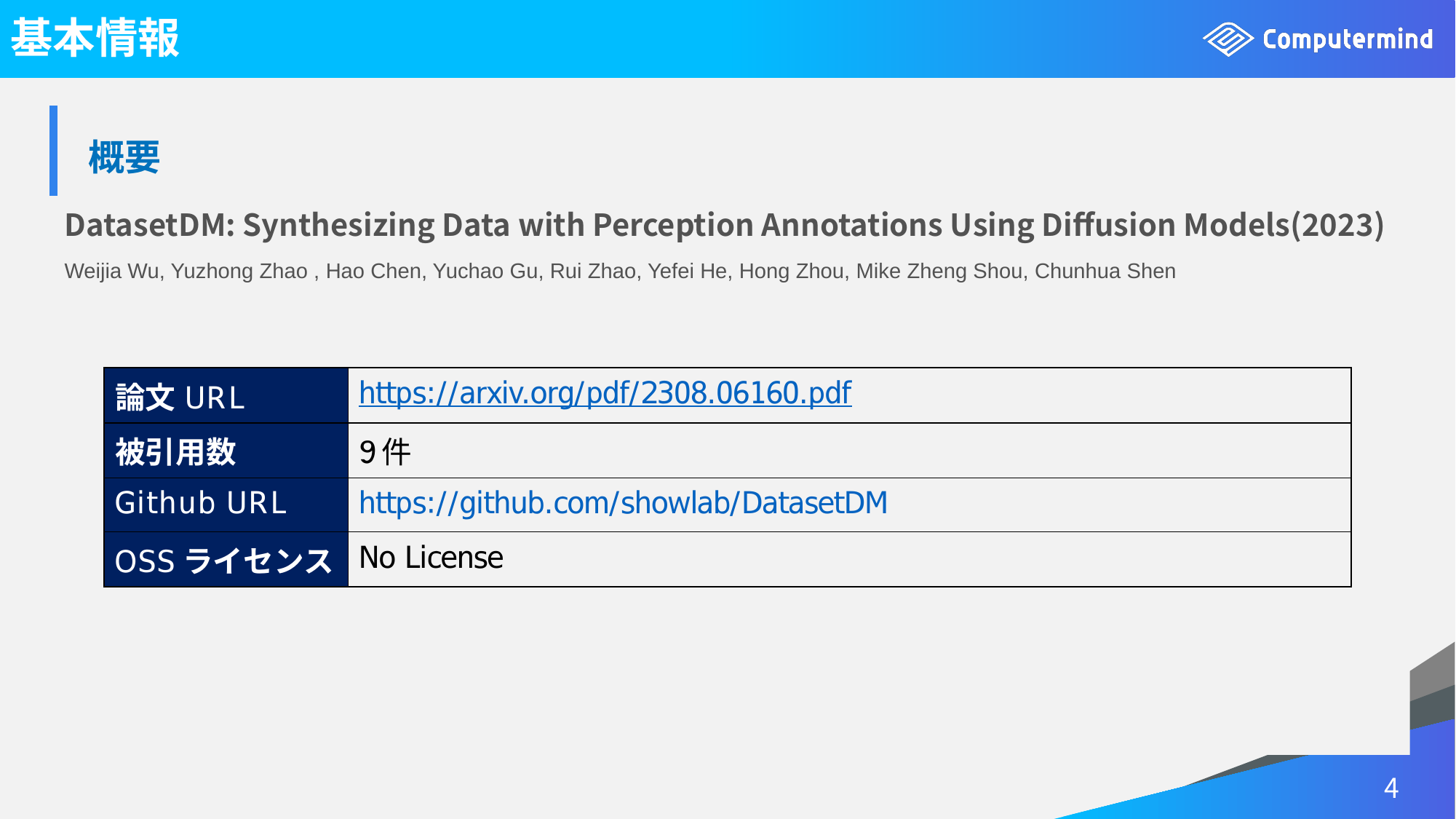

# 基本情報
| 概要 |
| --- |
DatasetDM: Synthesizing Data with Perception Annotations Using Diffusion Models(2023)
Weijia Wu, Yuzhong Zhao , Hao Chen, Yuchao Gu, Rui Zhao, Yefei He, Hong Zhou, Mike Zheng Shou, Chunhua Shen
| 論文URL | https://arxiv.org/pdf/2308.06160.pdf |
| --- | --- |
| 被引用数 | 9件 |
| Github URL | https://github.com/showlab/DatasetDM |
| OSSライセンス | No License |
4